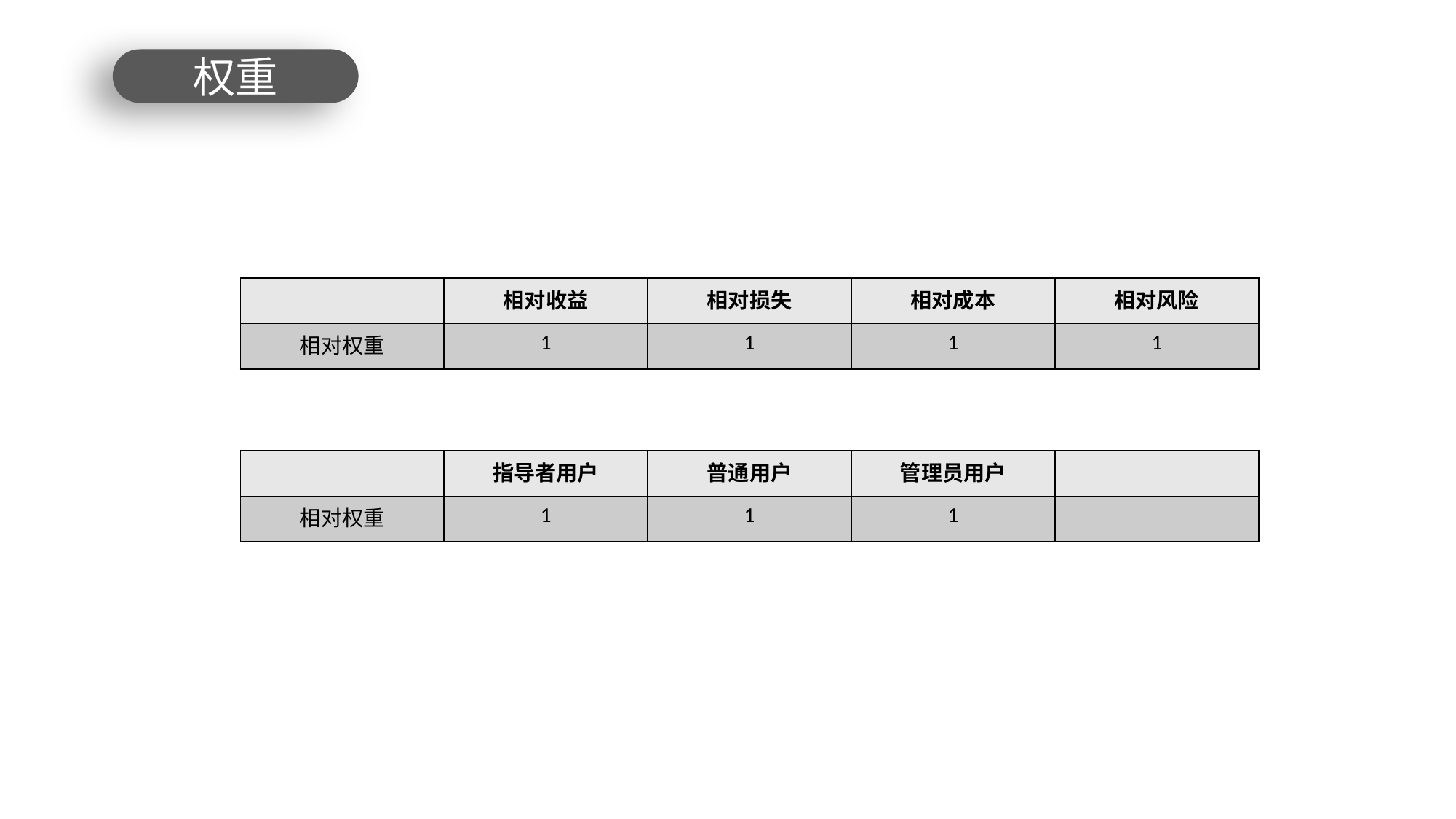

权重
|  | 相对收益 | 相对损失 | 相对成本 | 相对风险 |
| --- | --- | --- | --- | --- |
| 相对权重 | 1 | 1 | 1 | 1 |
|  | 指导者用户 | 普通用户 | 管理员用户 |  |
| --- | --- | --- | --- | --- |
| 相对权重 | 1 | 1 | 1 |  |